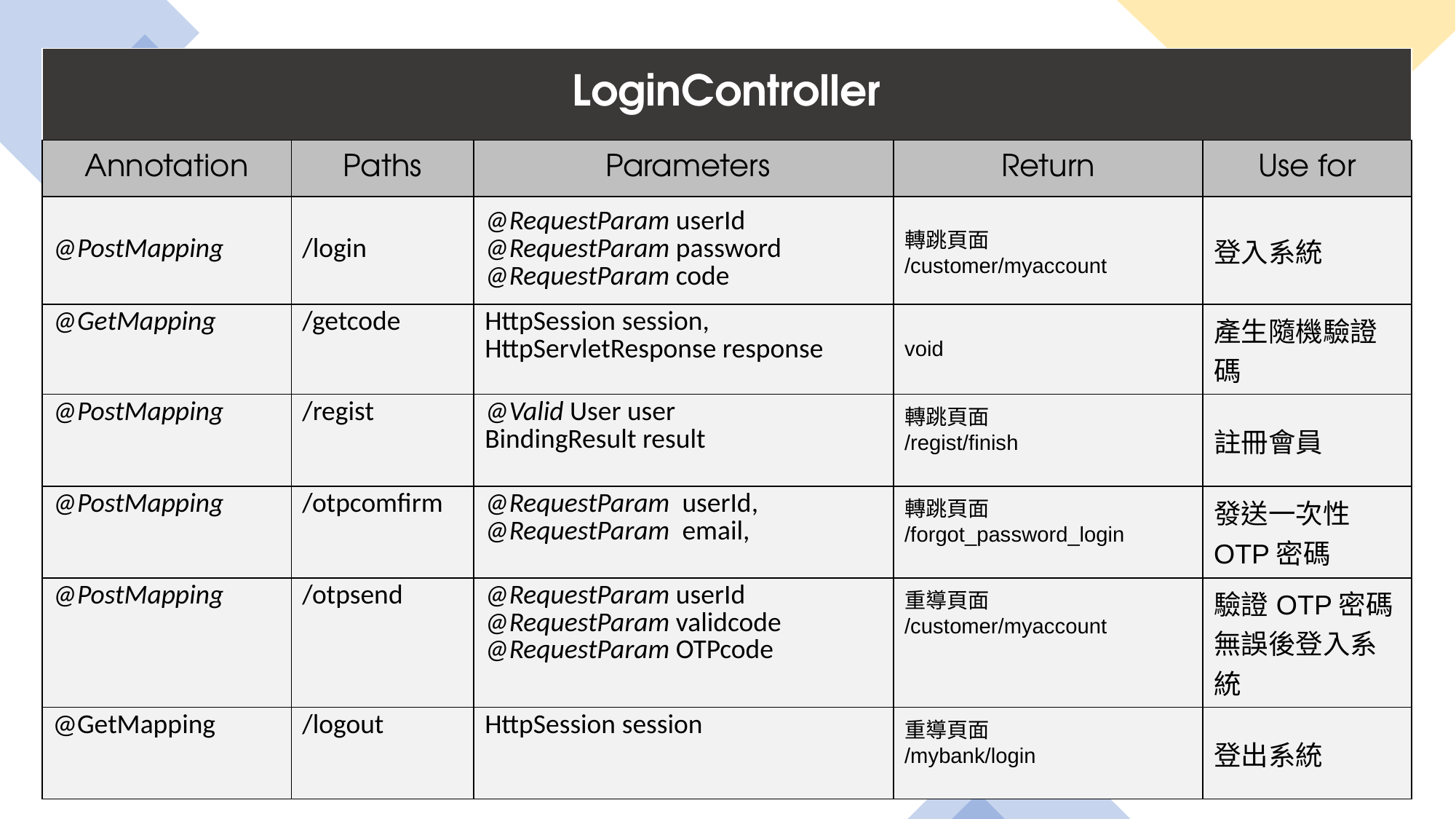

| LoginController |  |  |  |  |
| --- | --- | --- | --- | --- |
| Annotation | Paths | Parameters | Return | Use for |
| @PostMapping | /login | @RequestParam userId @RequestParam password @RequestParam code | 轉跳頁面 /customer/myaccount | 登入系統 |
| @GetMapping | /getcode | HttpSession session, HttpServletResponse response | void | 產生隨機驗證碼 |
| @PostMapping | /regist | @Valid User user BindingResult result | 轉跳頁面 /regist/finish | 註冊會員 |
| @PostMapping | /otpcomfirm | @RequestParam userId, @RequestParam email, | 轉跳頁面 /forgot\_password\_login | 發送一次性OTP密碼 |
| @PostMapping | /otpsend | @RequestParam userId @RequestParam validcode @RequestParam OTPcode | 重導頁面 /customer/myaccount | 驗證OTP密碼無誤後登入系統 |
| @GetMapping | /logout | HttpSession session | 重導頁面 /mybank/login | 登出系統 |